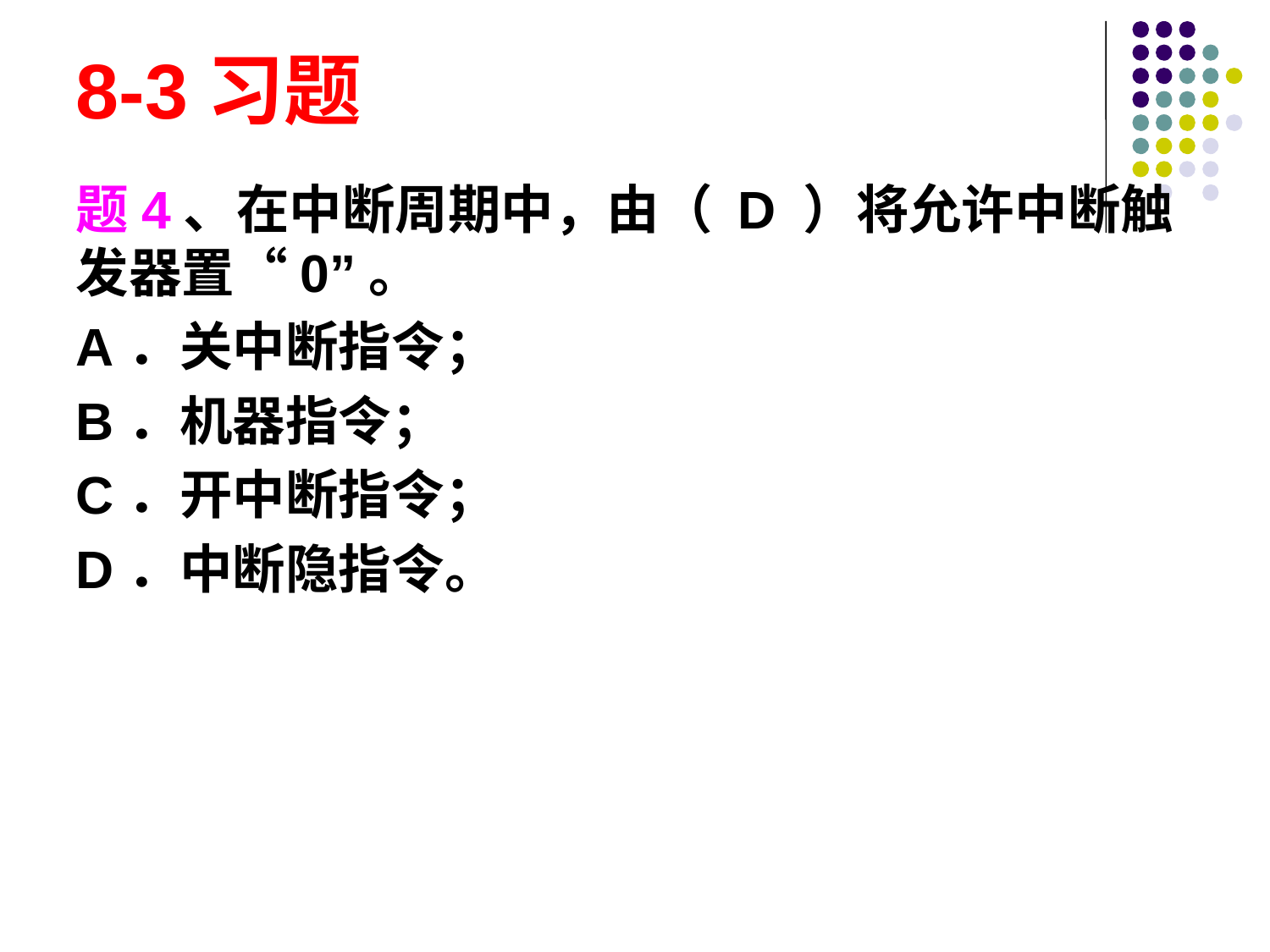

# 8-3习题
题4、在中断周期中，由（ D ）将允许中断触发器置“0”。
A．关中断指令；
B．机器指令；
C．开中断指令；
D．中断隐指令。